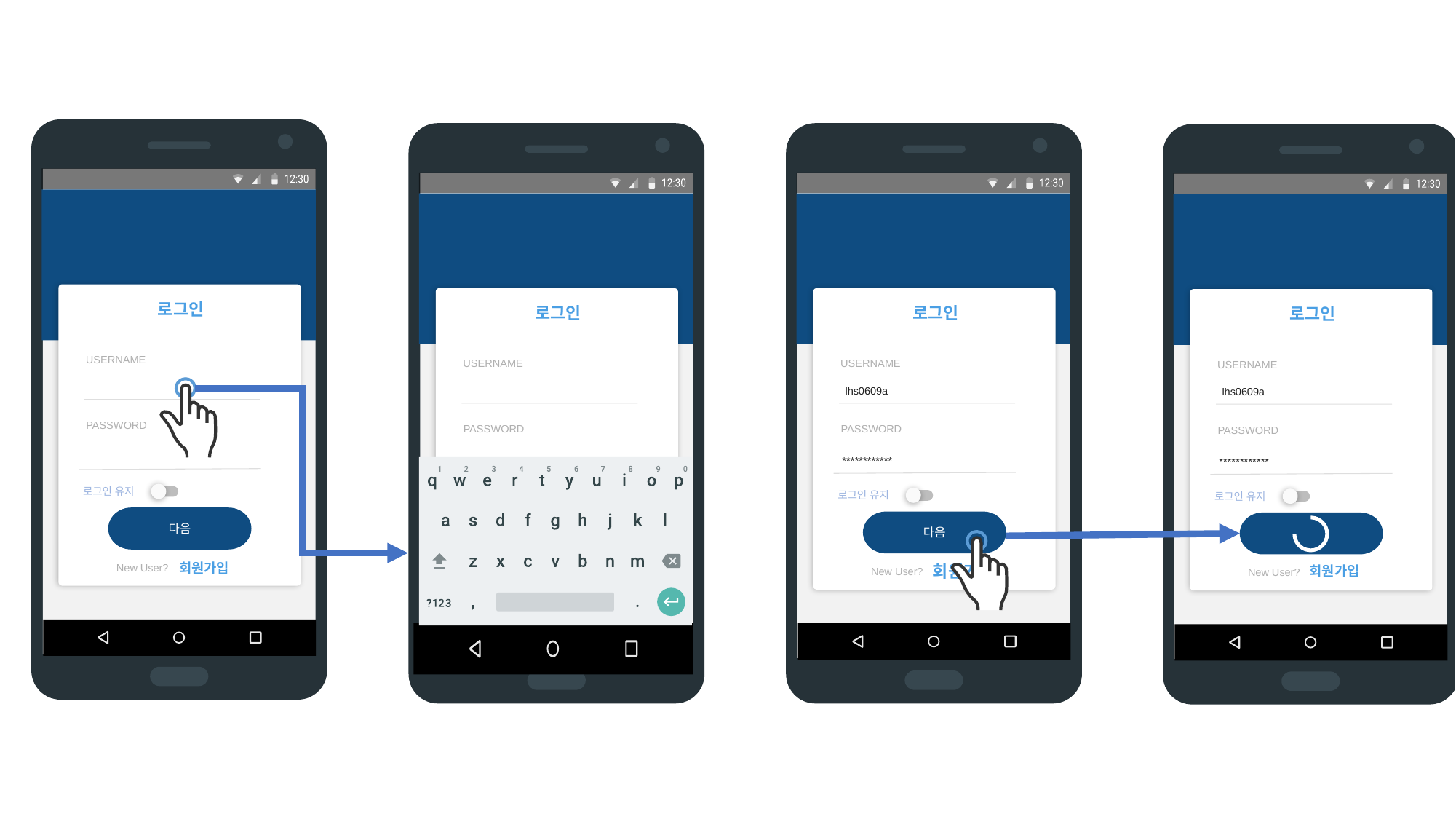

로그인
 로그인
 로그인
 로그인
USERNAME
USERNAME
USERNAME
USERNAME

lhs0609a
lhs0609a
PASSWORD
PASSWORD
PASSWORD
PASSWORD
************
************

로그인 유지

로그인 유지
로그인 유지
로그인 유지

다음
다음
다음

회원가입
New User?
회원가입
회원가입
회원가입
New User?
New User?
New User?